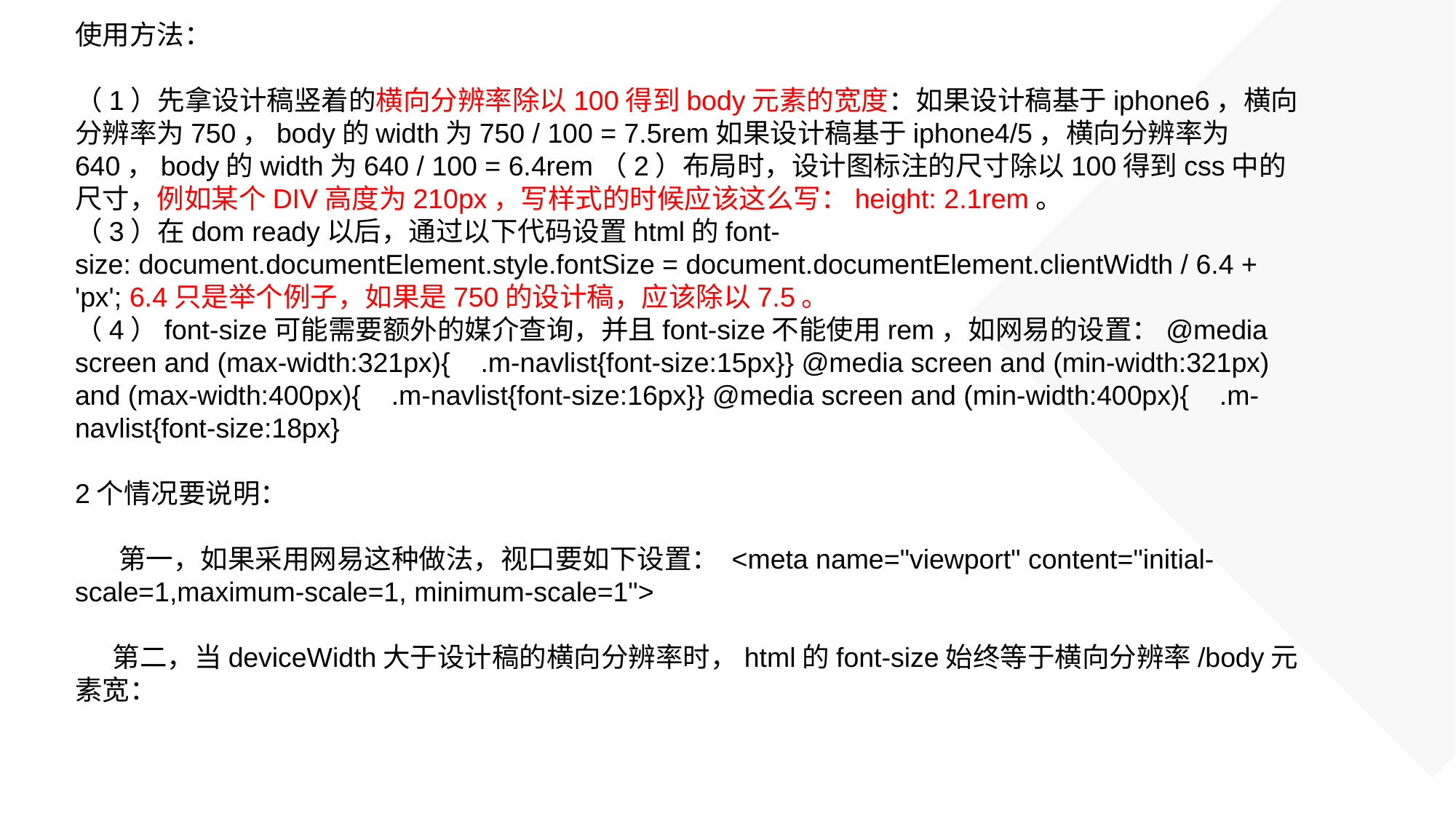

使用方法：

（1）先拿设计稿竖着的横向分辨率除以100得到body元素的宽度：如果设计稿基于iphone6，横向分辨率为750，body的width为750 / 100 = 7.5rem如果设计稿基于iphone4/5，横向分辨率为640，body的width为640 / 100 = 6.4rem（2）布局时，设计图标注的尺寸除以100得到css中的尺寸，例如某个DIV高度为210px，写样式的时候应该这么写：height: 2.1rem。
（3）在dom ready以后，通过以下代码设置html的font-size: document.documentElement.style.fontSize = document.documentElement.clientWidth / 6.4 + 'px'; 6.4只是举个例子，如果是750的设计稿，应该除以7.5。
（4）font-size可能需要额外的媒介查询，并且font-size不能使用rem，如网易的设置：@media screen and (max-width:321px){    .m-navlist{font-size:15px}} @media screen and (min-width:321px) and (max-width:400px){    .m-navlist{font-size:16px}} @media screen and (min-width:400px){    .m-navlist{font-size:18px}

2个情况要说明：

      第一，如果采用网易这种做法，视口要如下设置： <meta name="viewport" content="initial-scale=1,maximum-scale=1, minimum-scale=1">

     第二，当deviceWidth大于设计稿的横向分辨率时，html的font-size始终等于横向分辨率/body元素宽：